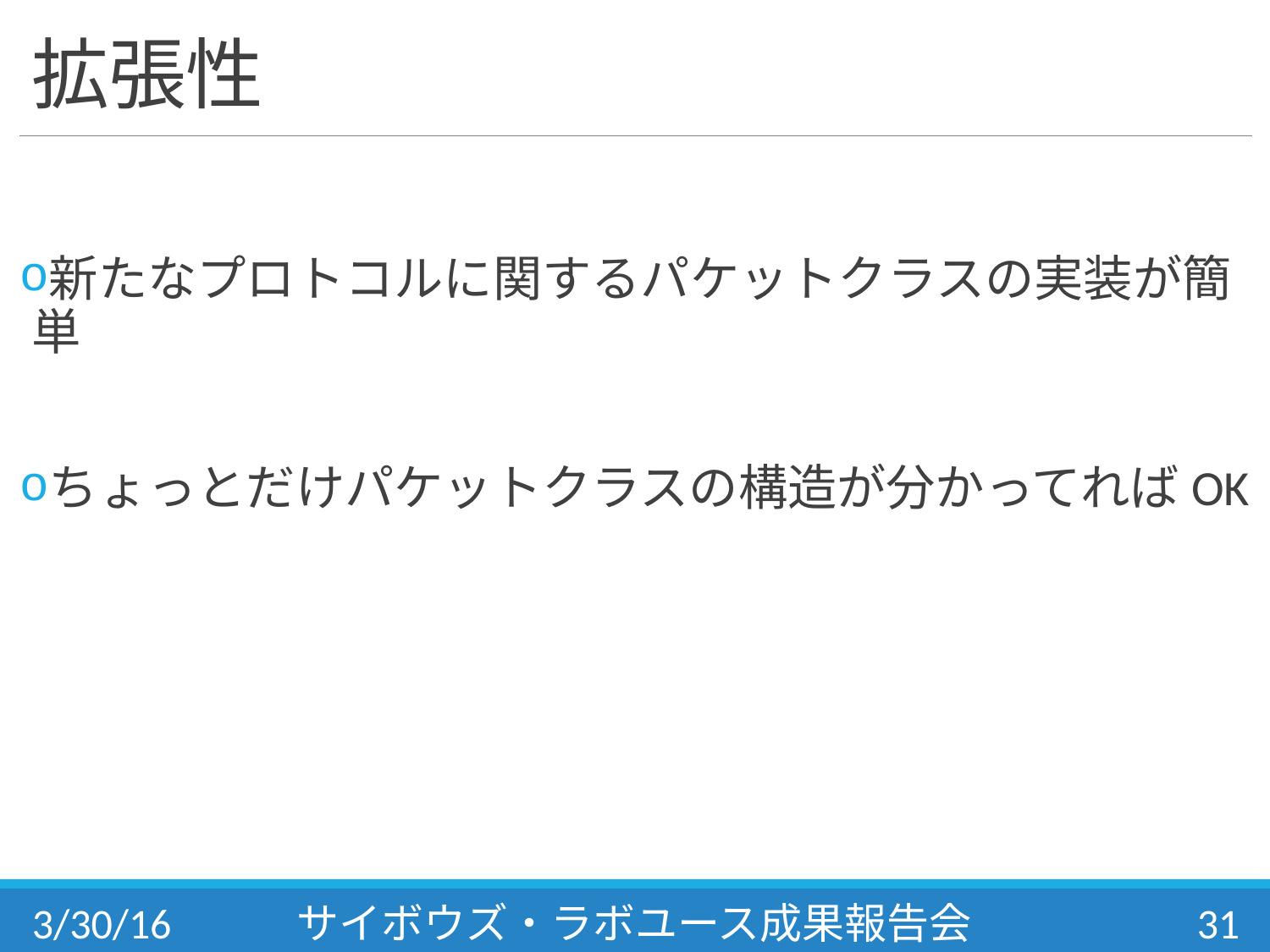

# 拡張性

新たなプロトコルに関するパケットクラスの実装が簡単

ちょっとだけパケットクラスの構造が分かってればOK

3/30/16
サイボウズ・ラボユース成果報告会
31